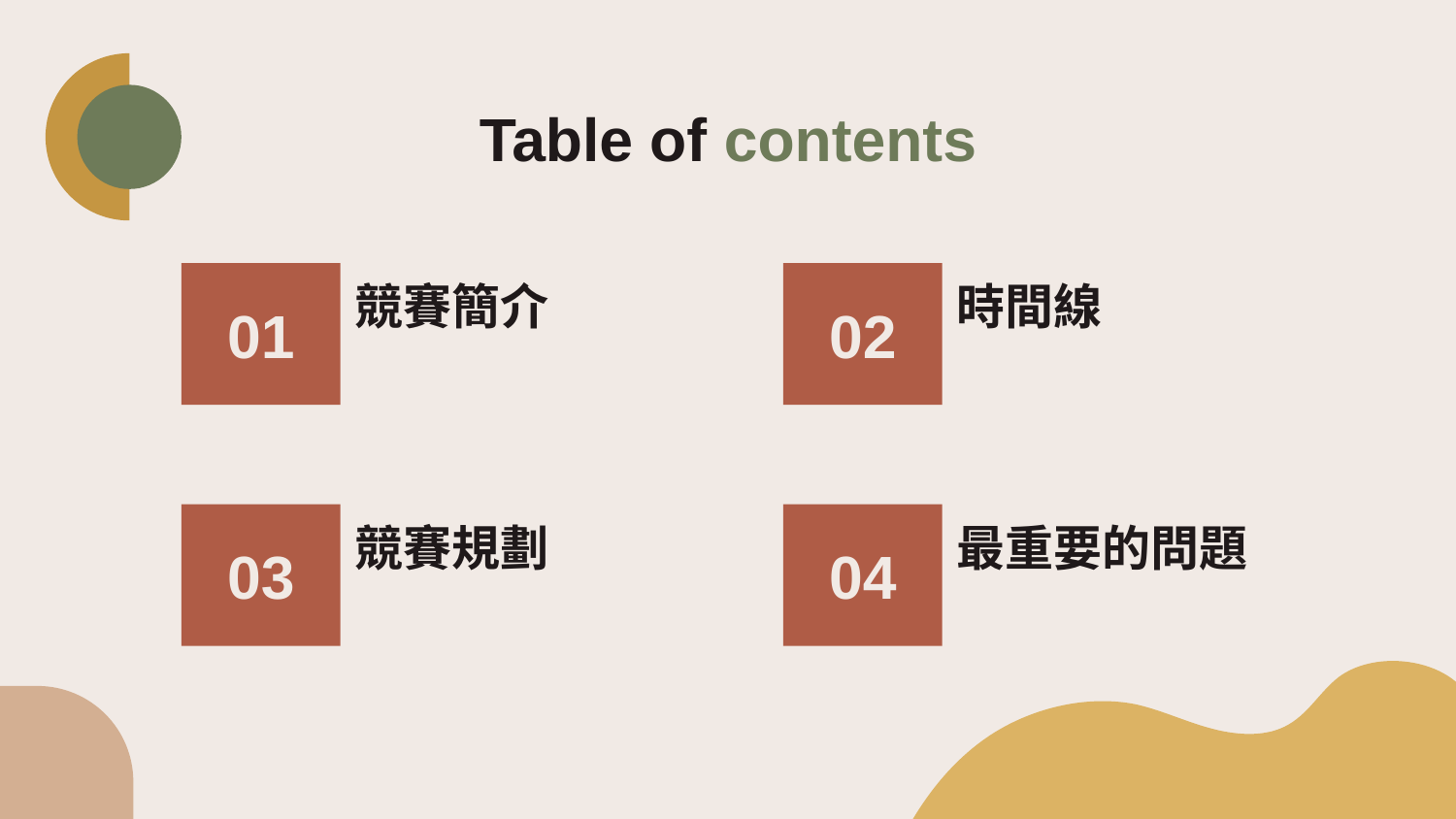

# Table of contents
02
01
競賽簡介
時間線

03
04
競賽規劃
最重要的問題